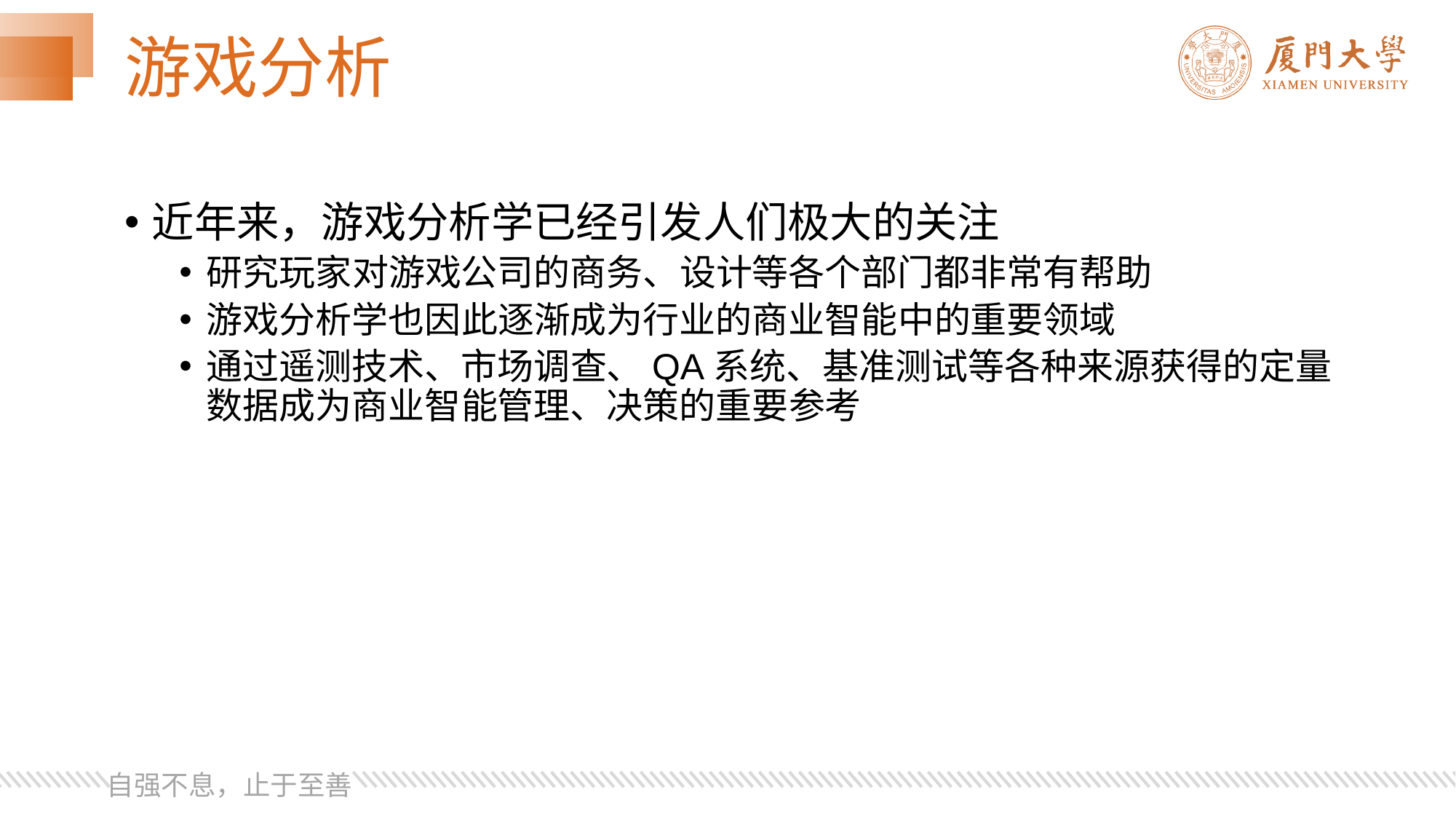

# 游戏分析
近年来，游戏分析学已经引发人们极大的关注
研究玩家对游戏公司的商务、设计等各个部门都非常有帮助
游戏分析学也因此逐渐成为行业的商业智能中的重要领域
通过遥测技术、市场调查、QA系统、基准测试等各种来源获得的定量数据成为商业智能管理、决策的重要参考